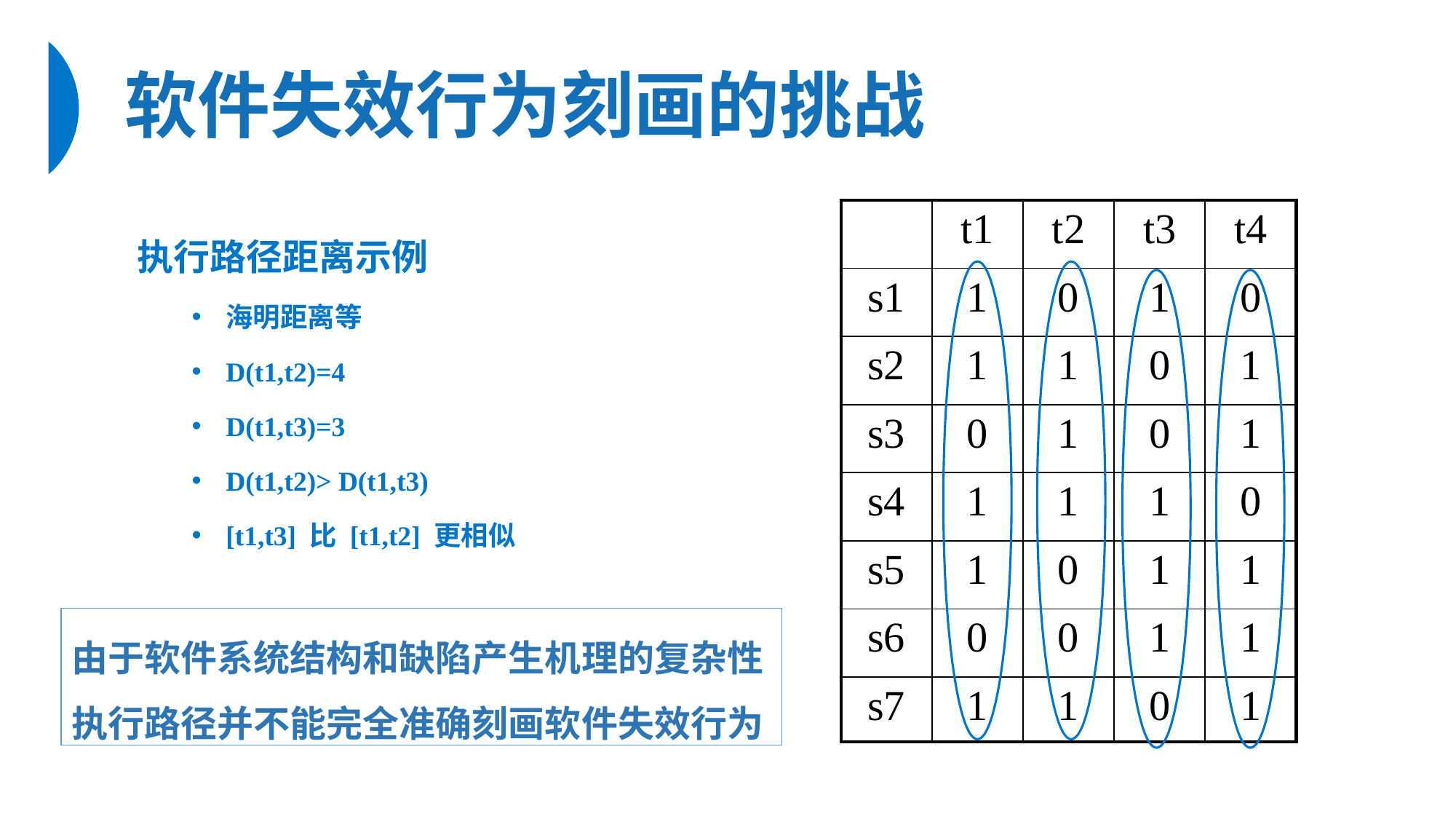

# 软件失效行为刻画的挑战
|  | t1 | t2 | t3 | t4 |
| --- | --- | --- | --- | --- |
| s1 | 1 | 0 | 1 | 0 |
| s2 | 1 | 1 | 0 | 1 |
| s3 | 0 | 1 | 0 | 1 |
| s4 | 1 | 1 | 1 | 0 |
| s5 | 1 | 0 | 1 | 1 |
| s6 | 0 | 0 | 1 | 1 |
| s7 | 1 | 1 | 0 | 1 |
执行路径距离示例
海明距离等
D(t1,t2)=4
D(t1,t3)=3
D(t1,t2)> D(t1,t3)
[t1,t3] 比 [t1,t2] 更相似

由于软件系统结构和缺陷产生机理的复杂性
执行路径并不能完全准确刻画软件失效行为